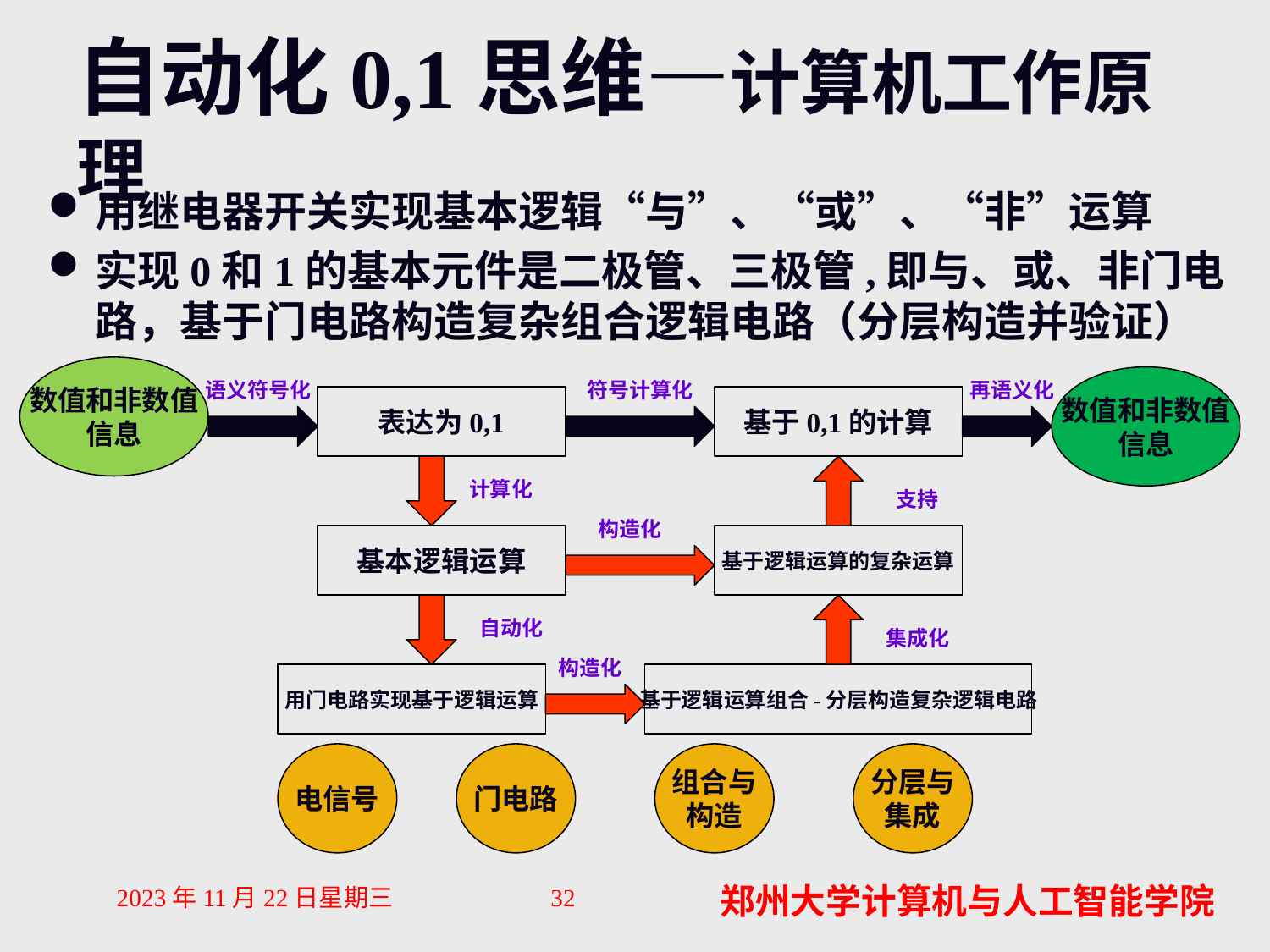

# 自动化0,1思维—计算机工作原理
用继电器开关实现基本逻辑“与”、“或”、“非”运算
实现0和1的基本元件是二极管、三极管,即与、或、非门电路，基于门电路构造复杂组合逻辑电路（分层构造并验证）
数值和非数值
信息
语义符号化
符号计算化
再语义化
数值和非数值
信息
表达为0,1
基于0,1的计算

计算化
支持
构造化
基本逻辑运算
基于逻辑运算的复杂运算

自动化
集成化
构造化
用门电路实现基于逻辑运算
基于逻辑运算组合-分层构造复杂逻辑电路

电信号
门电路
组合与
构造
分层与
集成